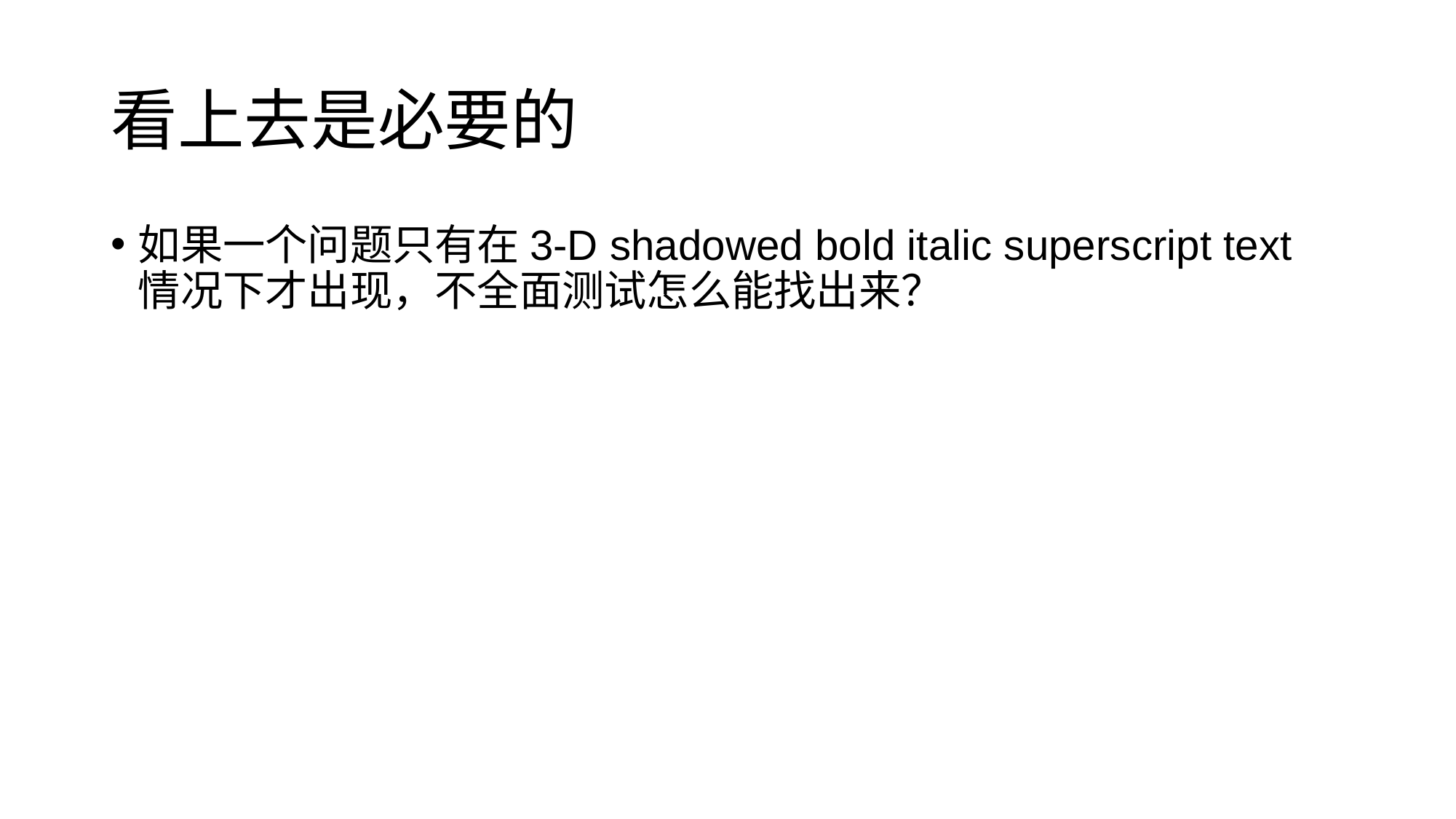

# 看上去是必要的
如果一个问题只有在3-D shadowed bold italic superscript text情况下才出现，不全面测试怎么能找出来？